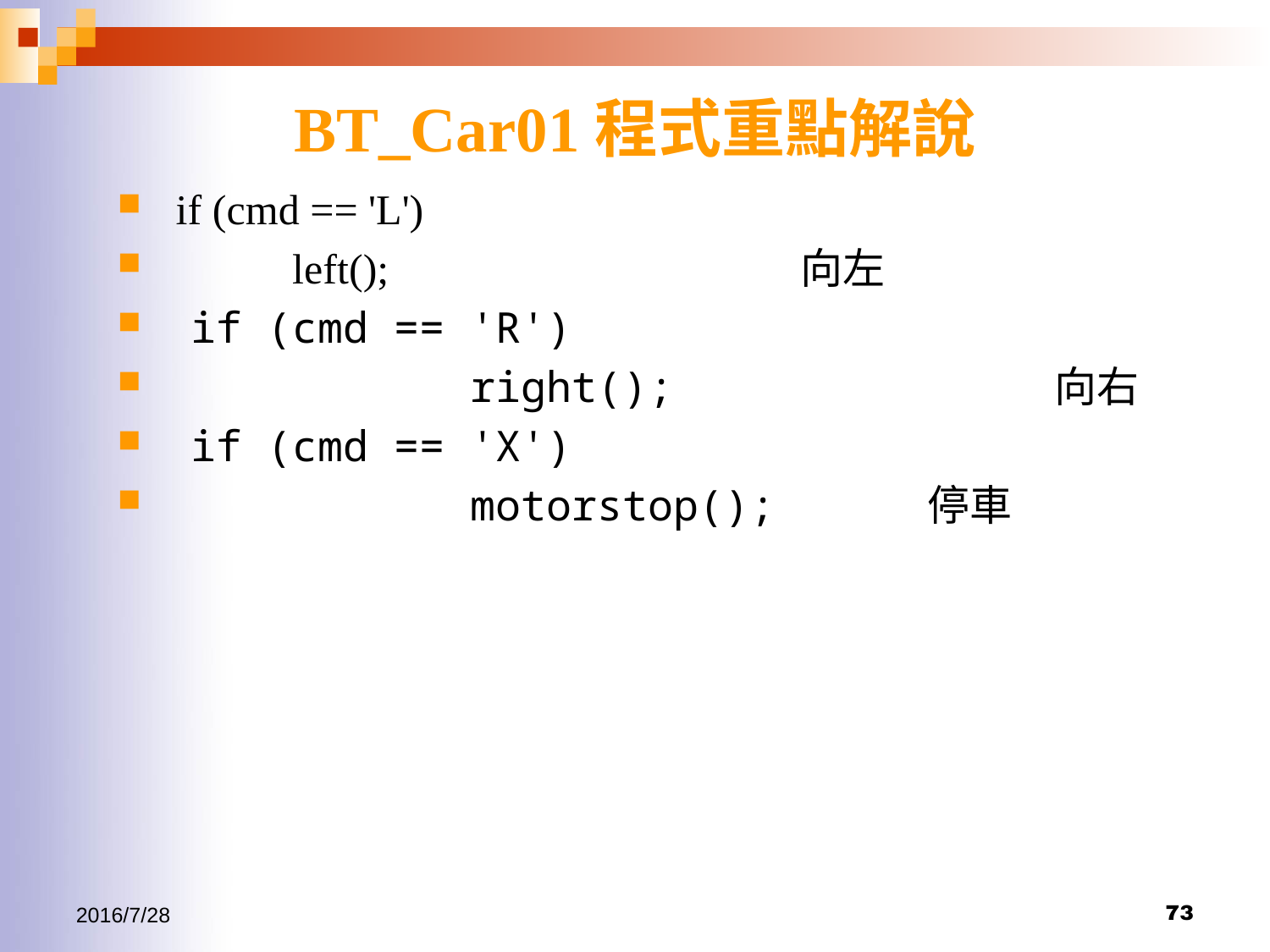

# BT_Car01程式重點解說
 if (cmd == 'L')
            left();				向左
 if (cmd == 'R')
            right();			向右
 if (cmd == 'X')
            motorstop();		停車
2016/7/28
73